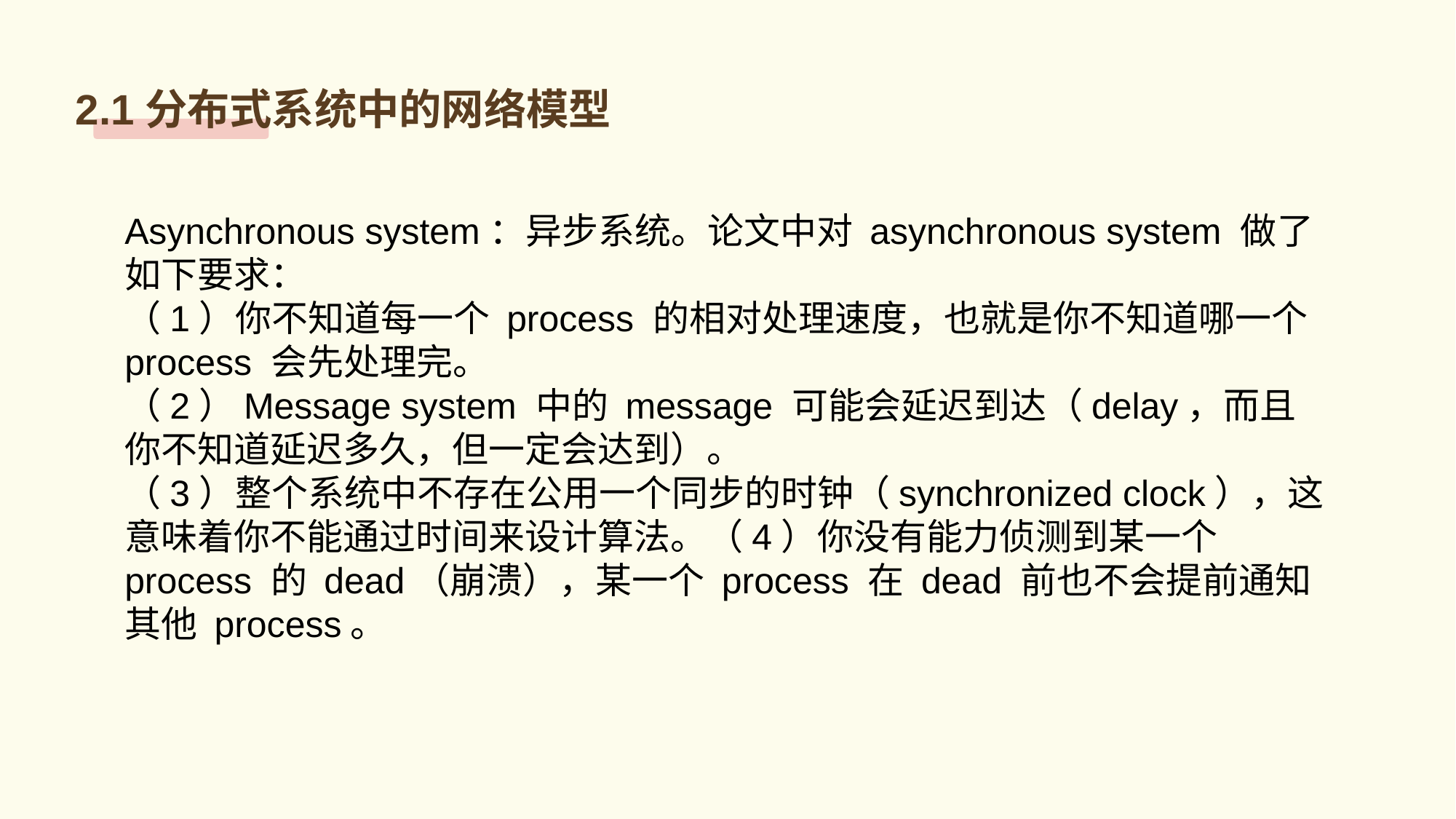

2.1分布式系统中的网络模型

Asynchronous system：异步系统。论文中对 asynchronous system 做了如下要求：
（1）你不知道每一个 process 的相对处理速度，也就是你不知道哪一个 process 会先处理完。
（2）Message system 中的 message 可能会延迟到达（delay，而且你不知道延迟多久，但一定会达到）。
（3）整个系统中不存在公用一个同步的时钟（synchronized clock），这意味着你不能通过时间来设计算法。（4）你没有能力侦测到某一个 process 的 dead（崩溃），某一个 process 在 dead 前也不会提前通知其他 process。